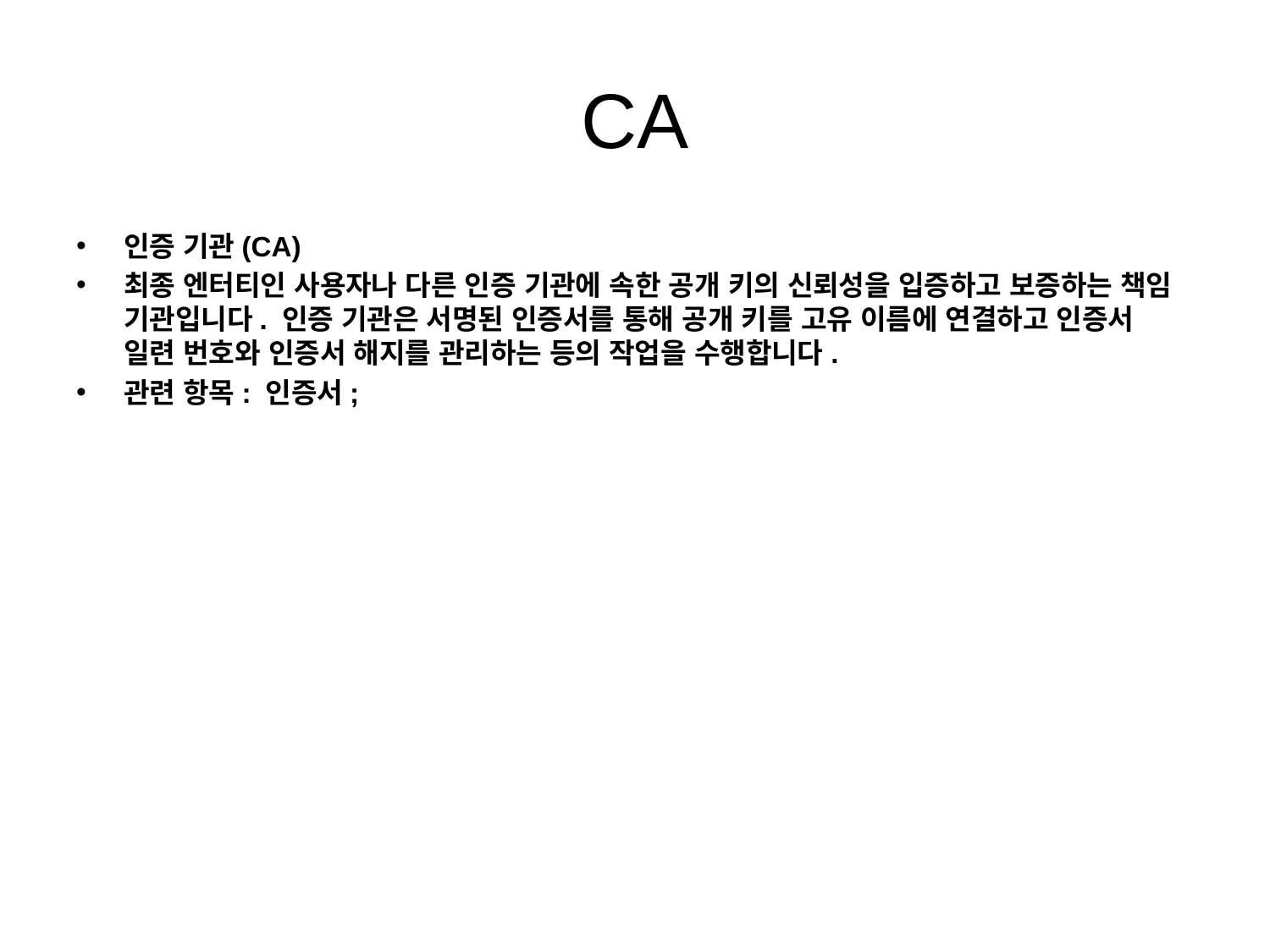

# CA
인증 기관(CA)
최종 엔터티인 사용자나 다른 인증 기관에 속한 공개 키의 신뢰성을 입증하고 보증하는 책임 기관입니다. 인증 기관은 서명된 인증서를 통해 공개 키를 고유 이름에 연결하고 인증서 일련 번호와 인증서 해지를 관리하는 등의 작업을 수행합니다.
관련 항목: 인증서;